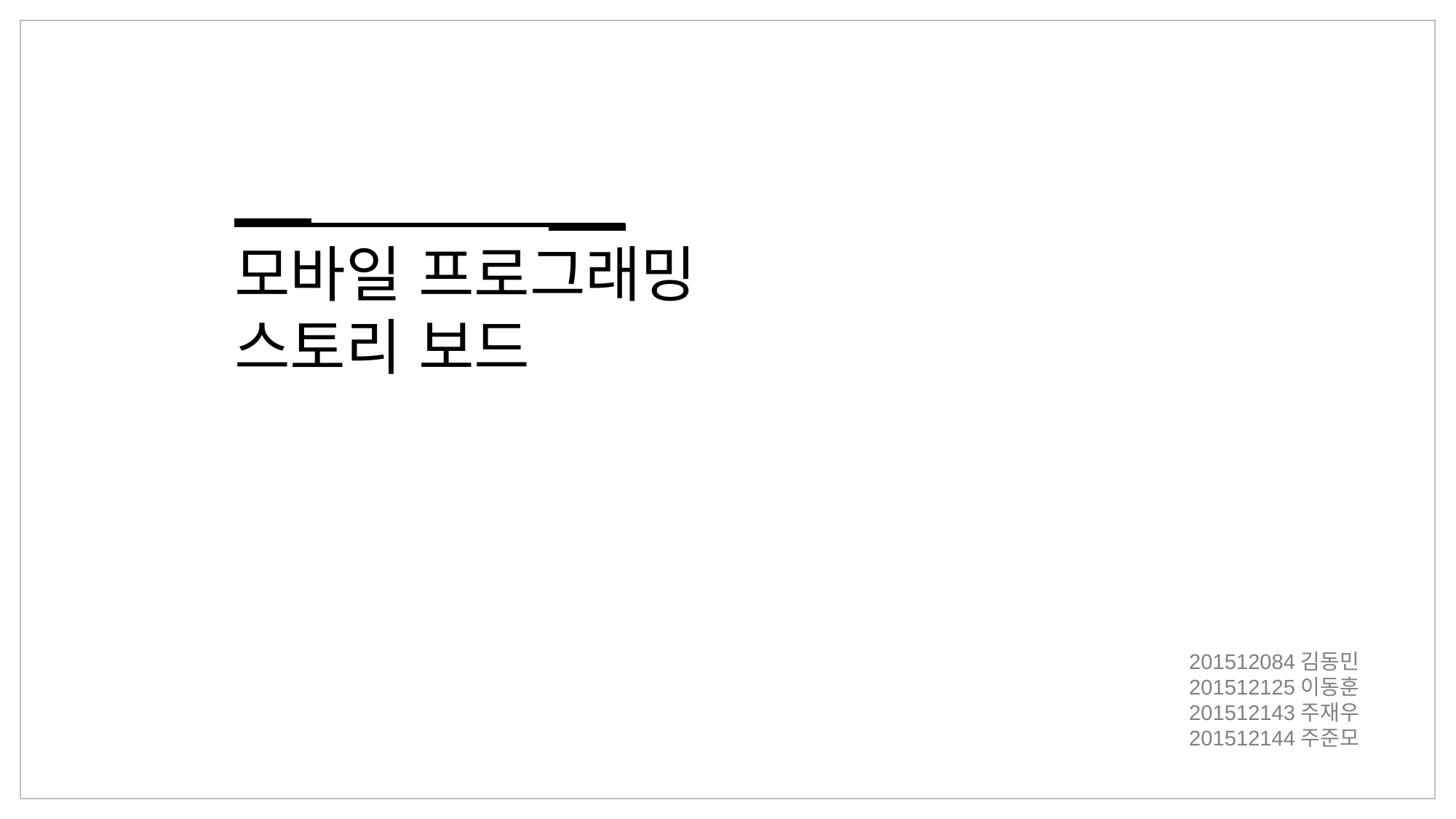

모바일 프로그래밍
스토리 보드
201512084김동민
201512125이동훈
201512143주재우
201512144주준모